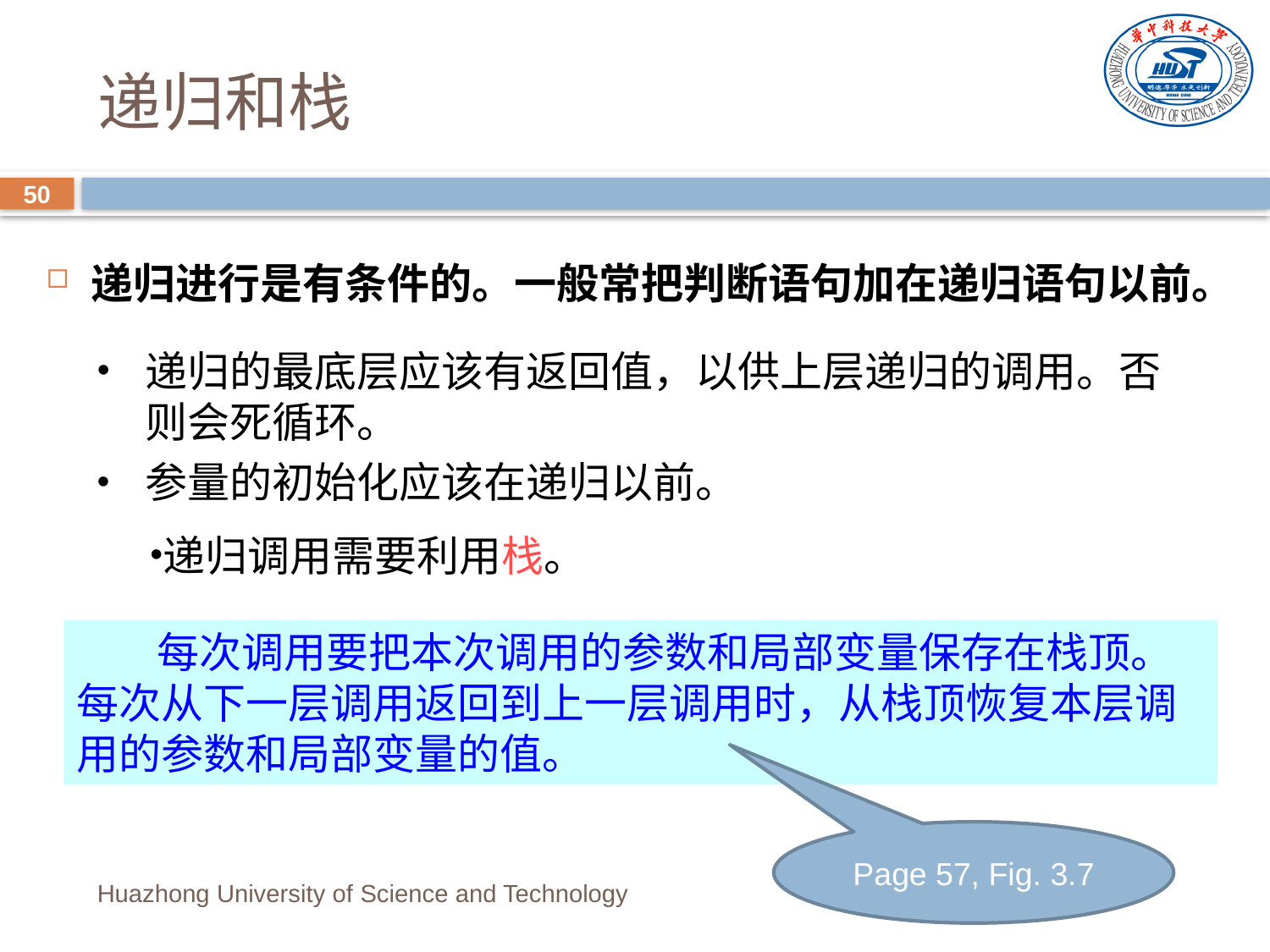

# 递归和栈

50
递归进行是有条件的。一般常把判断语句加在递归语句以前。
递归的最底层应该有返回值，以供上层递归的调用。否则会死循环。
参量的初始化应该在递归以前。
递归调用需要利用栈。
	每次调用要把本次调用的参数和局部变量保存在栈顶。每次从下一层调用返回到上一层调用时，从栈顶恢复本层调用的参数和局部变量的值。
Page 57, Fig. 3.7
Huazhong University of Science and Technology